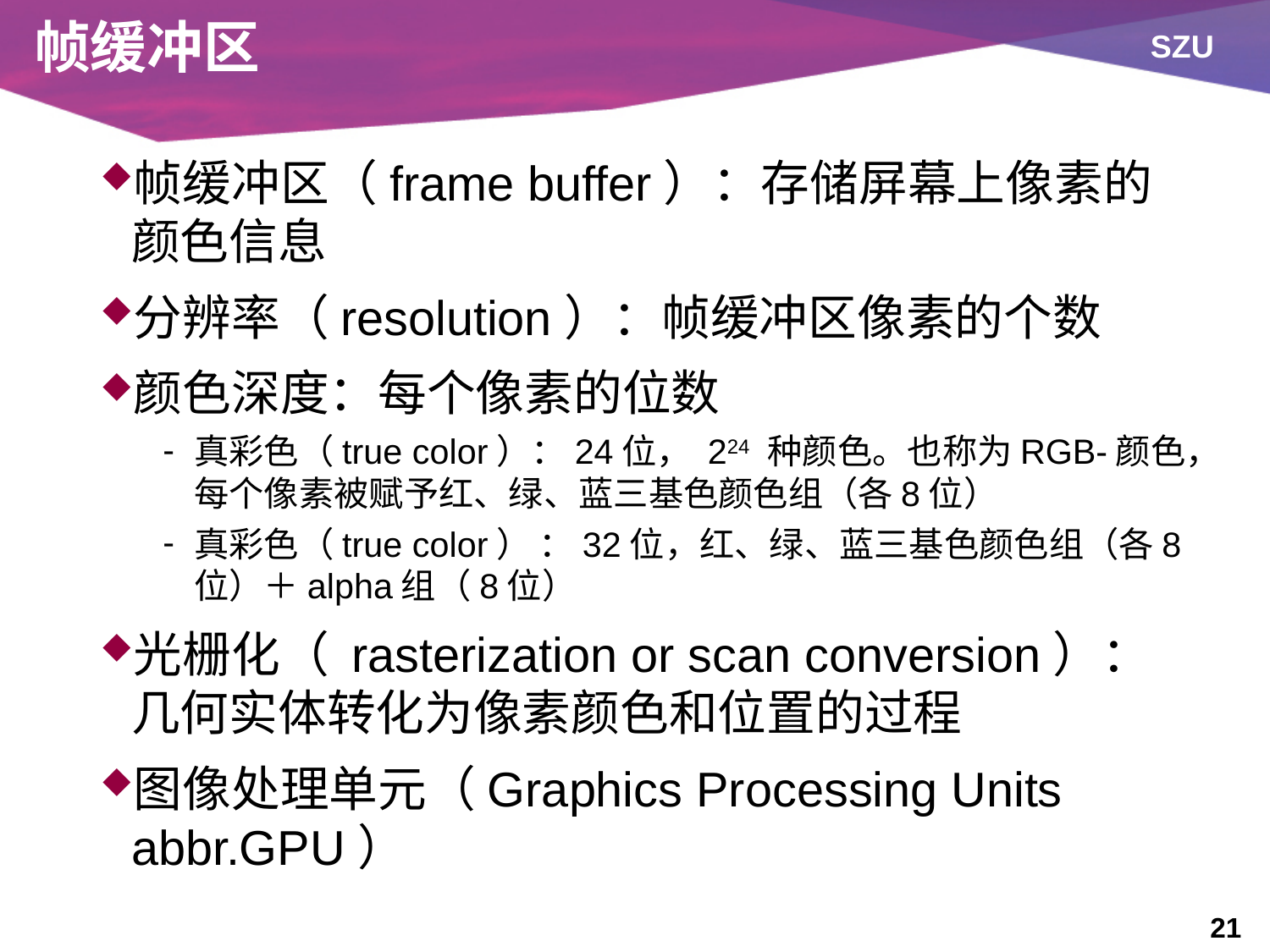

# 帧缓冲区
帧缓冲区（frame buffer）：存储屏幕上像素的颜色信息
分辨率（resolution）：帧缓冲区像素的个数
颜色深度：每个像素的位数
真彩色（true color）：24位， 224 种颜色。也称为RGB-颜色，每个像素被赋予红、绿、蓝三基色颜色组（各8位）
真彩色（true color） ：32位，红、绿、蓝三基色颜色组（各8位）＋alpha组（8位）
光栅化（ rasterization or scan conversion）：几何实体转化为像素颜色和位置的过程
图像处理单元（Graphics Processing Units abbr.GPU）
21